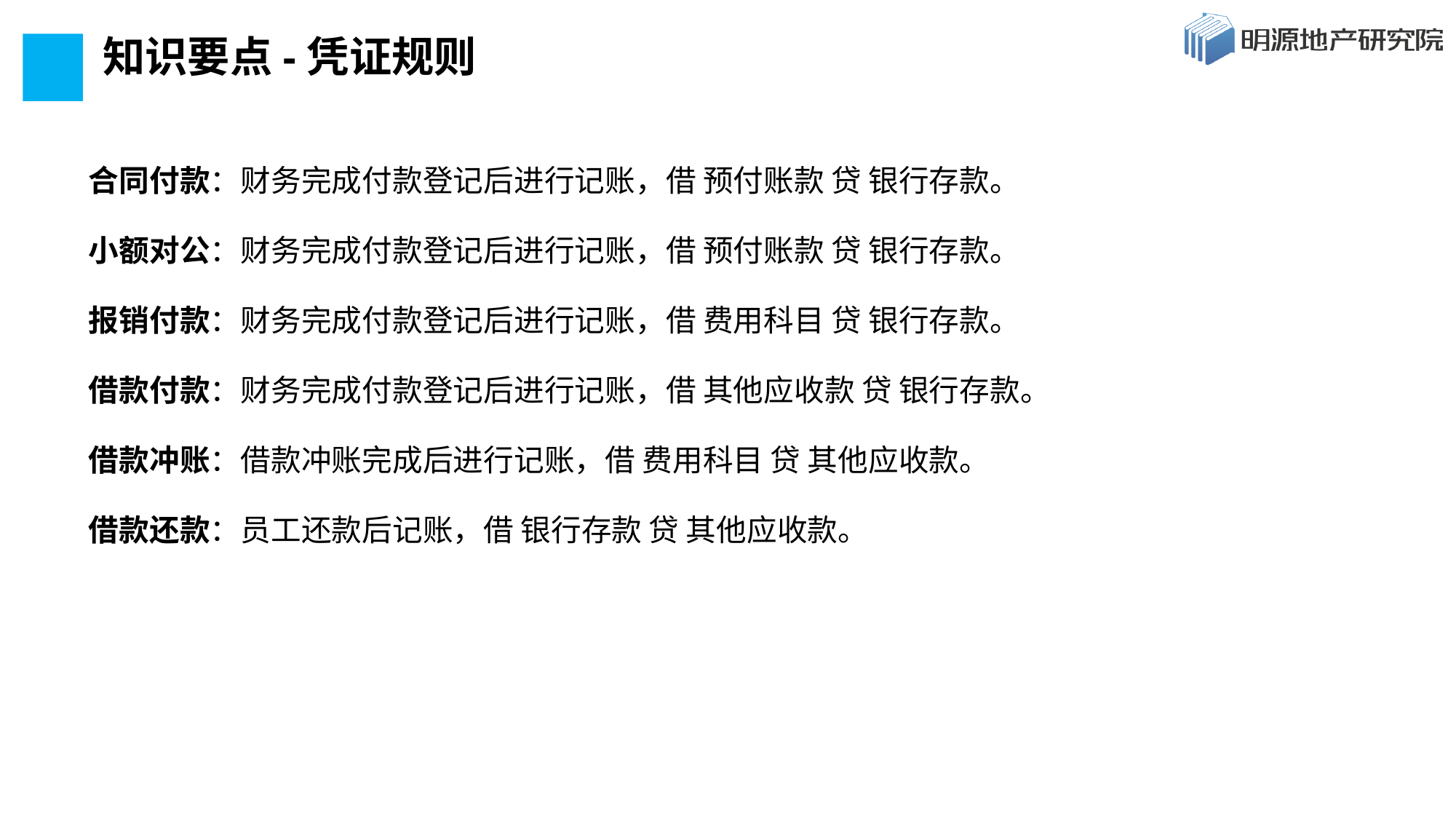

# 知识要点-凭证规则
合同付款：财务完成付款登记后进行记账，借 预付账款 贷 银行存款。
小额对公：财务完成付款登记后进行记账，借 预付账款 贷 银行存款。
报销付款：财务完成付款登记后进行记账，借 费用科目 贷 银行存款。
借款付款：财务完成付款登记后进行记账，借 其他应收款 贷 银行存款。
借款冲账：借款冲账完成后进行记账，借 费用科目 贷 其他应收款。
借款还款：员工还款后记账，借 银行存款 贷 其他应收款。